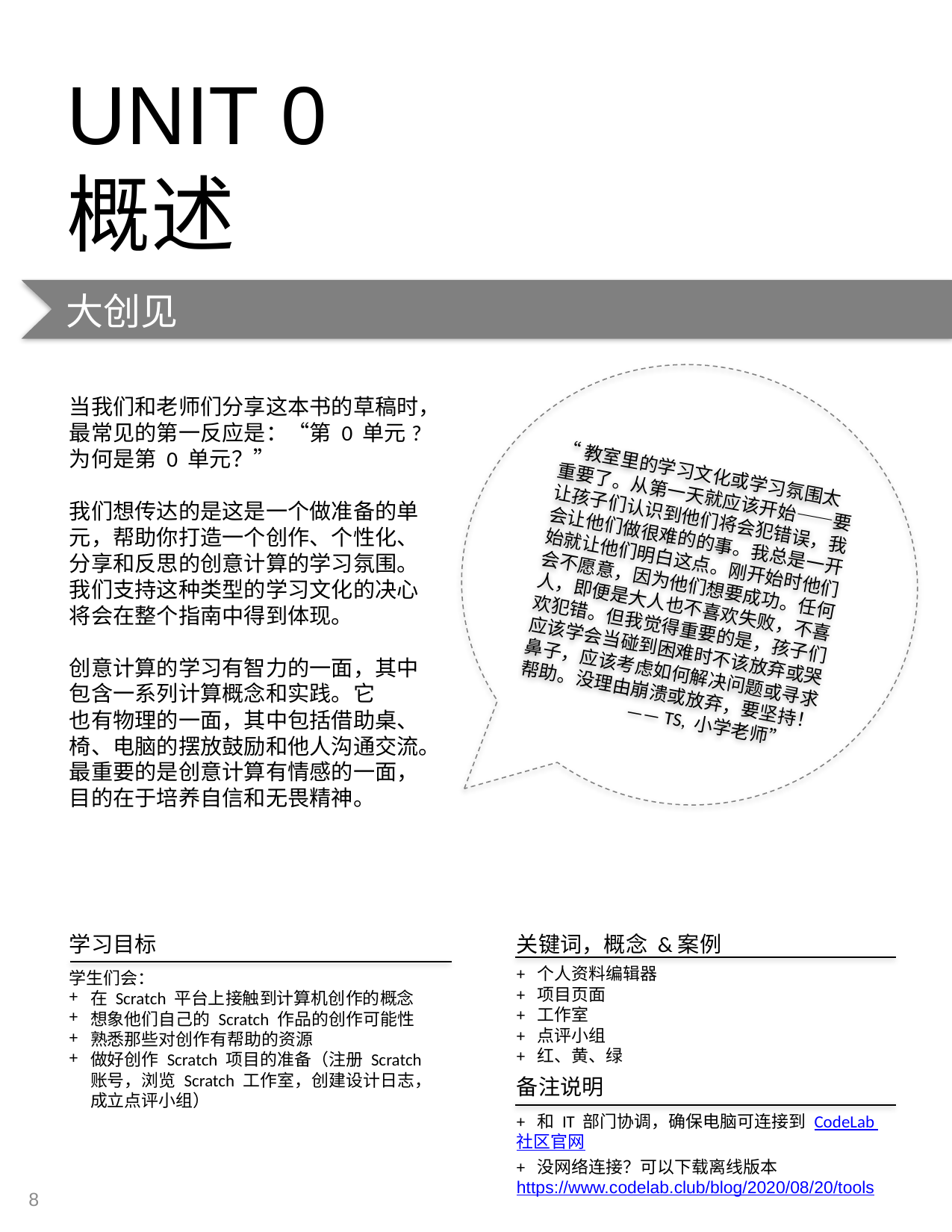

UNIT 0
概述

大创见

“教室里的学习文化或学习氛围太重要了。从第一天就应该开始——要让孩子们认识到他们将会犯错误，我会让他们做很难的的事。我总是一开始就让他们明白这点。刚开始时他们会不愿意，因为他们想要成功。任何人，即便是大人也不喜欢失败，不喜欢犯错。但我觉得重要的是，孩子们应该学会当碰到困难时不该放弃或哭鼻子，应该考虑如何解决问题或寻求帮助。没理由崩溃或放弃，要坚持！
                          —— TS, 小学老师”
当我们和老师们分享这本书的草稿时，最常见的第一反应是：“第 0 单元?为何是第 0 单元？”

我们想传达的是这是一个做准备的单元，帮助你打造一个创作、个性化、
分享和反思的创意计算的学习氛围。我们支持这种类型的学习文化的决心将会在整个指南中得到体现。

创意计算的学习有智力的一面，其中包含一系列计算概念和实践。它
也有物理的一面，其中包括借助桌、椅、电脑的摆放鼓励和他人沟通交流。最重要的是创意计算有情感的一面，目的在于培养自信和无畏精神。
学习目标
学生们会：
在 Scratch 平台上接触到计算机创作的概念
想象他们自己的 Scratch 作品的创作可能性
熟悉那些对创作有帮助的资源
做好创作 Scratch 项目的准备（注册 Scratch 账号，浏览 Scratch 工作室，创建设计日志，成立点评小组）
关键词，概念 &案例
+  个人资料编辑器
+  项目页面
+  工作室
+  点评小组
+  红、黄、绿
备注说明
+  和 IT 部门协调，确保电脑可连接到 CodeLab 社区官网
+  没网络连接？可以下载离线版本
https://www.codelab.club/blog/2020/08/20/tools
8